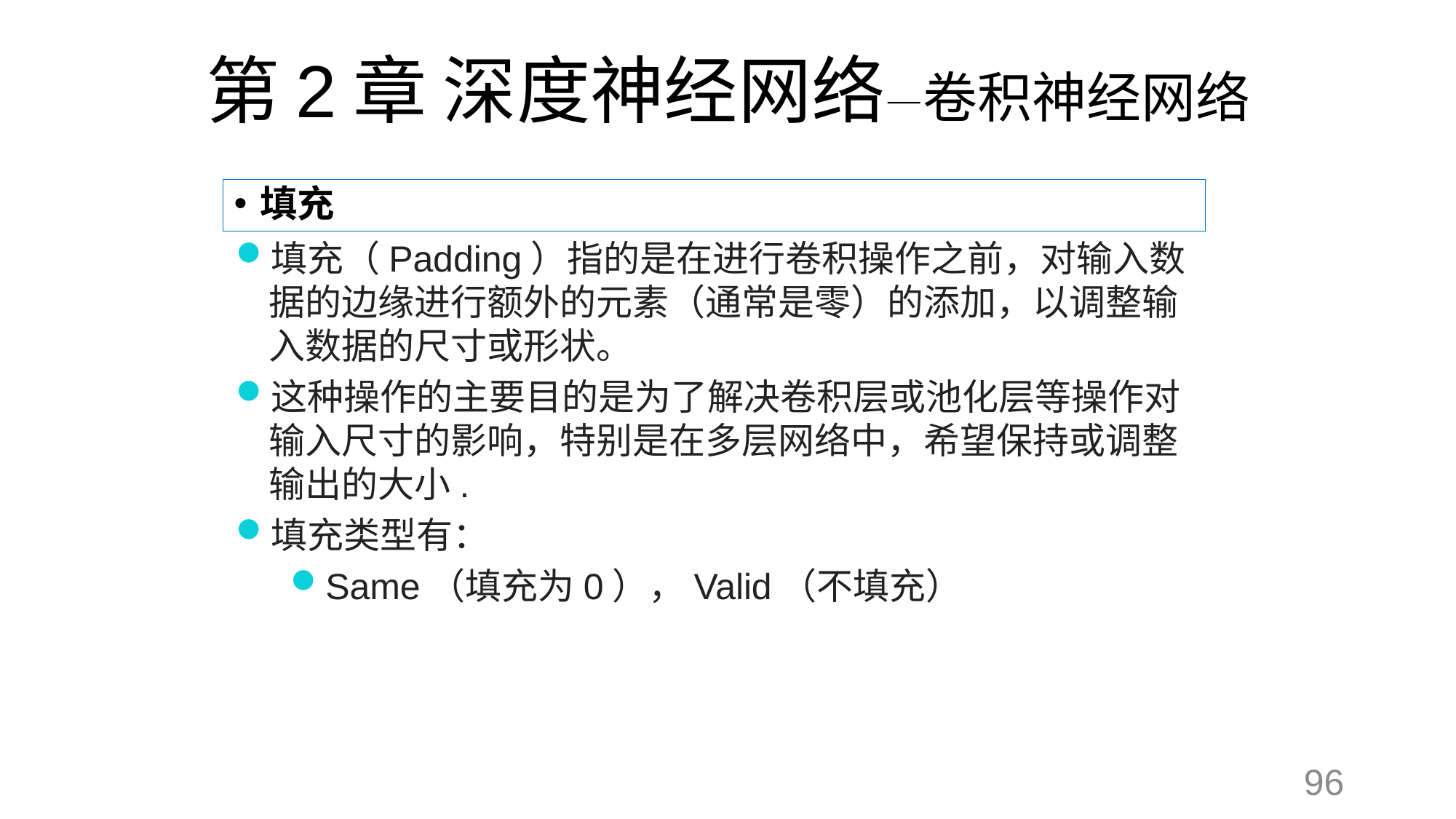

# 第2章 深度神经网络—卷积神经网络
填充
填充（Padding）指的是在进行卷积操作之前，对输入数据的边缘进行额外的元素（通常是零）的添加，以调整输入数据的尺寸或形状。
这种操作的主要目的是为了解决卷积层或池化层等操作对输入尺寸的影响，特别是在多层网络中，希望保持或调整输出的大小.
填充类型有：
Same（填充为0），Valid（不填充）
96